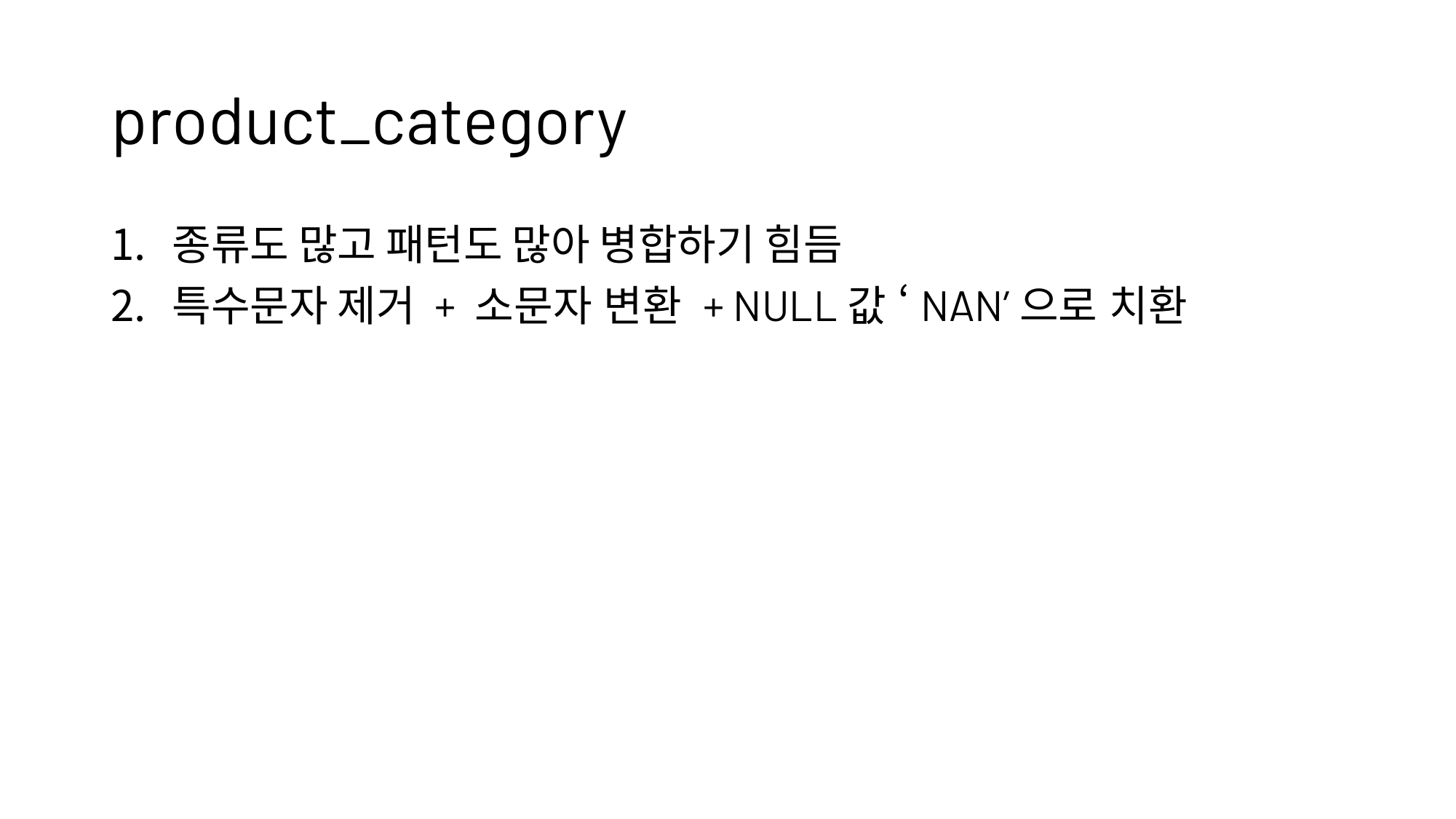

# product_category
종류도 많고 패턴도 많아 병합하기 힘듬
특수문자 제거 + 소문자 변환 + NULL값 ‘NAN’으로 치환